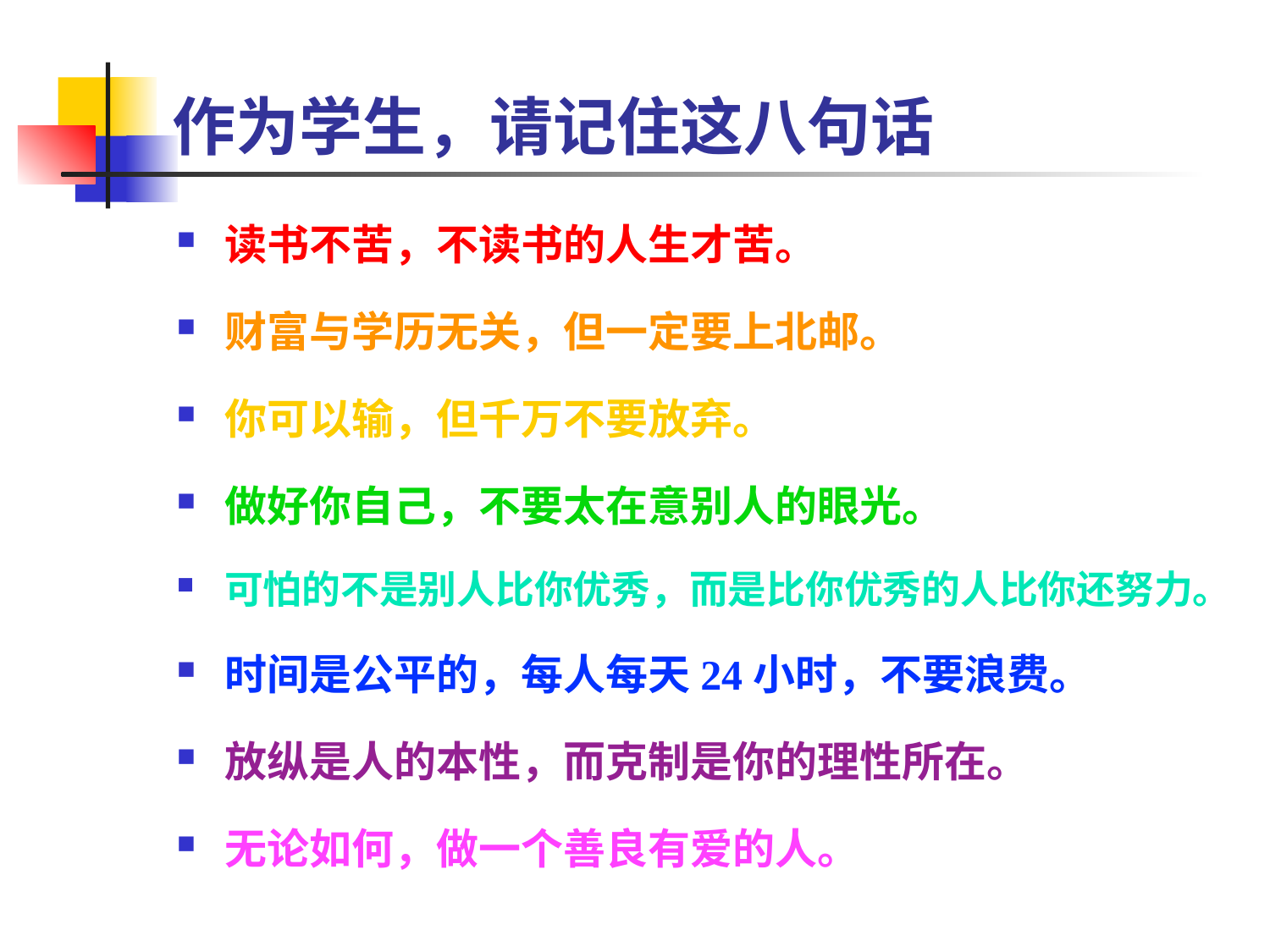

# 作为学生，请记住这八句话
读书不苦，不读书的人生才苦。
财富与学历无关，但一定要上北邮。
你可以输，但千万不要放弃。
做好你自己，不要太在意别人的眼光。
可怕的不是别人比你优秀，而是比你优秀的人比你还努力。
时间是公平的，每人每天24小时，不要浪费。
放纵是人的本性，而克制是你的理性所在。
无论如何，做一个善良有爱的人。